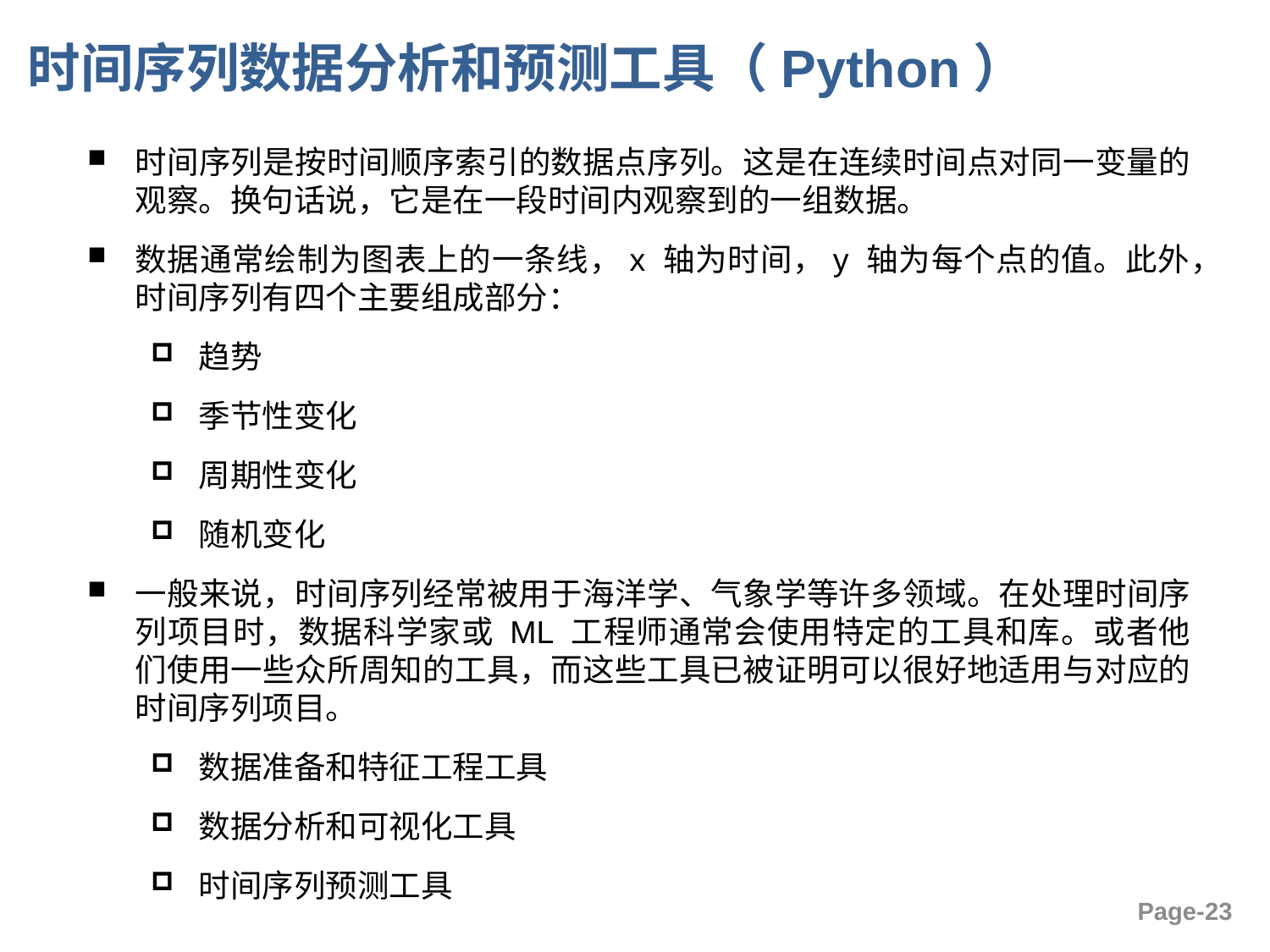

# 时间序列数据分析和预测工具（Python）
时间序列是按时间顺序索引的数据点序列。这是在连续时间点对同一变量的观察。换句话说，它是在一段时间内观察到的一组数据。
数据通常绘制为图表上的一条线，x 轴为时间，y 轴为每个点的值。此外，时间序列有四个主要组成部分：
趋势
季节性变化
周期性变化
随机变化
一般来说，时间序列经常被用于海洋学、气象学等许多领域。在处理时间序列项目时，数据科学家或 ML 工程师通常会使用特定的工具和库。或者他们使用一些众所周知的工具，而这些工具已被证明可以很好地适用与对应的时间序列项目。
数据准备和特征工程工具
数据分析和可视化工具
时间序列预测工具
Page-23